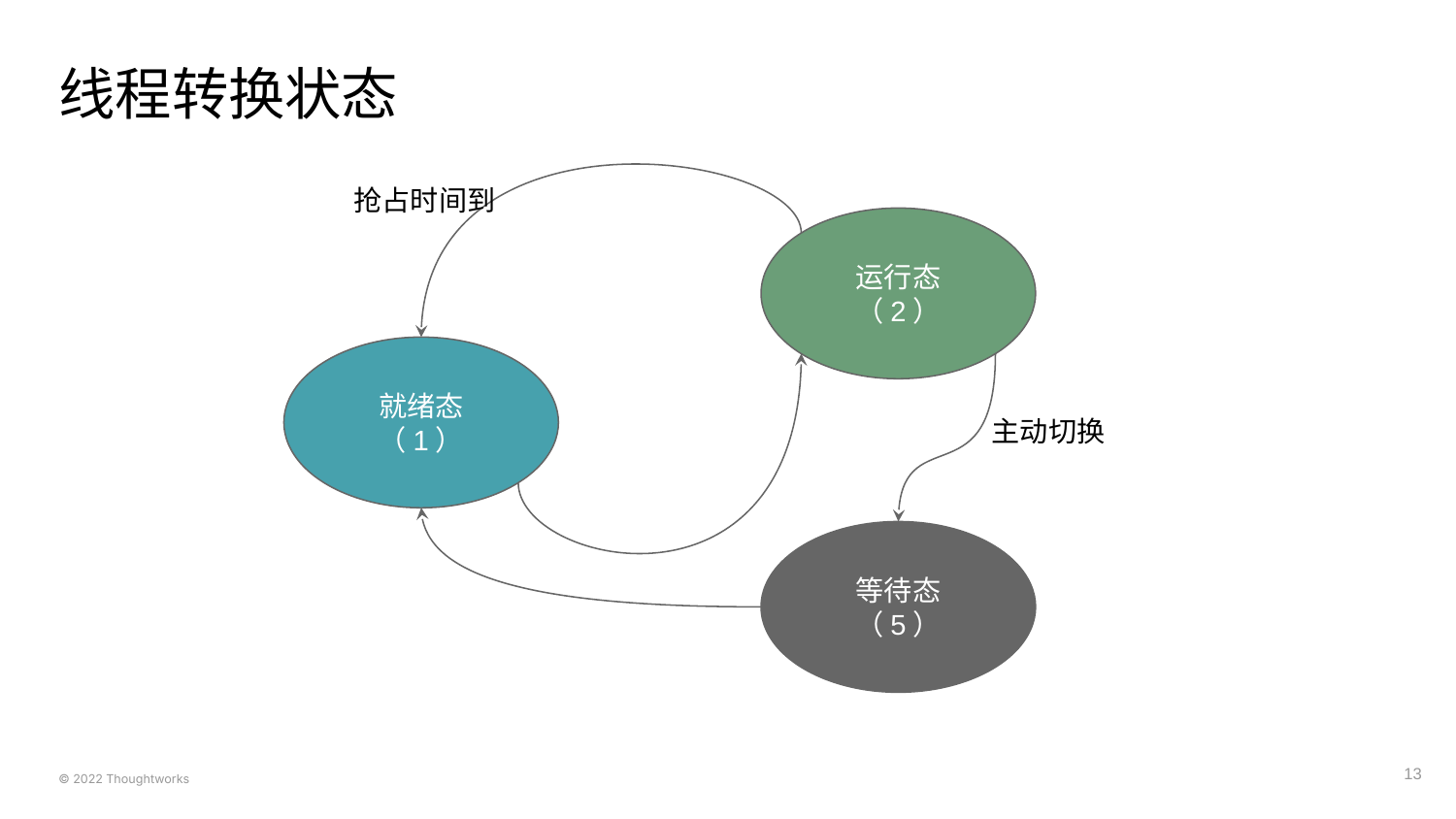

# 线程转换状态

抢占时间到
运行态（2）
就绪态（1）
主动切换
等待态（5）
13